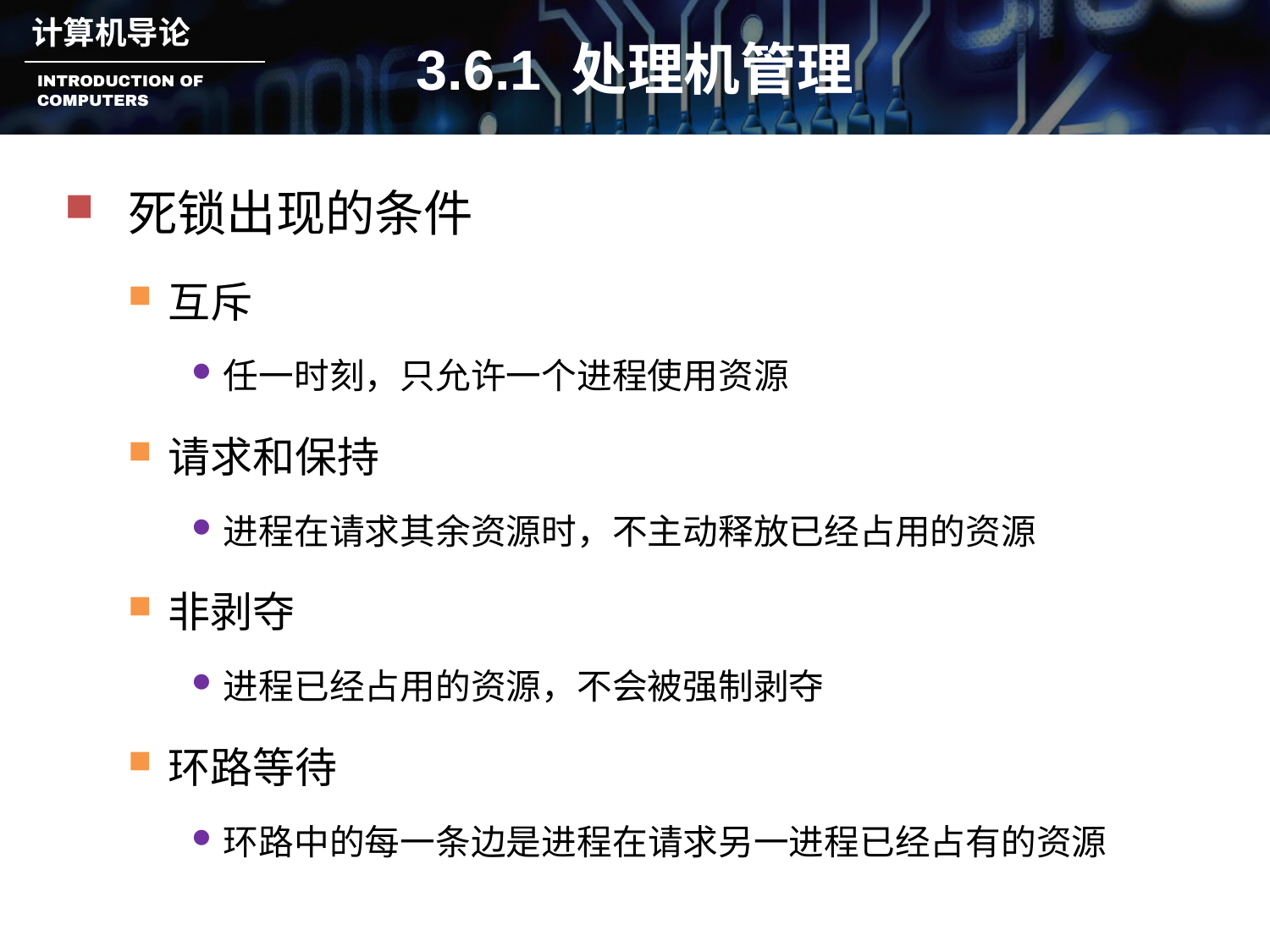

# 3.6.1 处理机管理
死锁出现的条件
互斥
任一时刻，只允许一个进程使用资源
请求和保持
进程在请求其余资源时，不主动释放已经占用的资源
非剥夺
进程已经占用的资源，不会被强制剥夺
环路等待
环路中的每一条边是进程在请求另一进程已经占有的资源